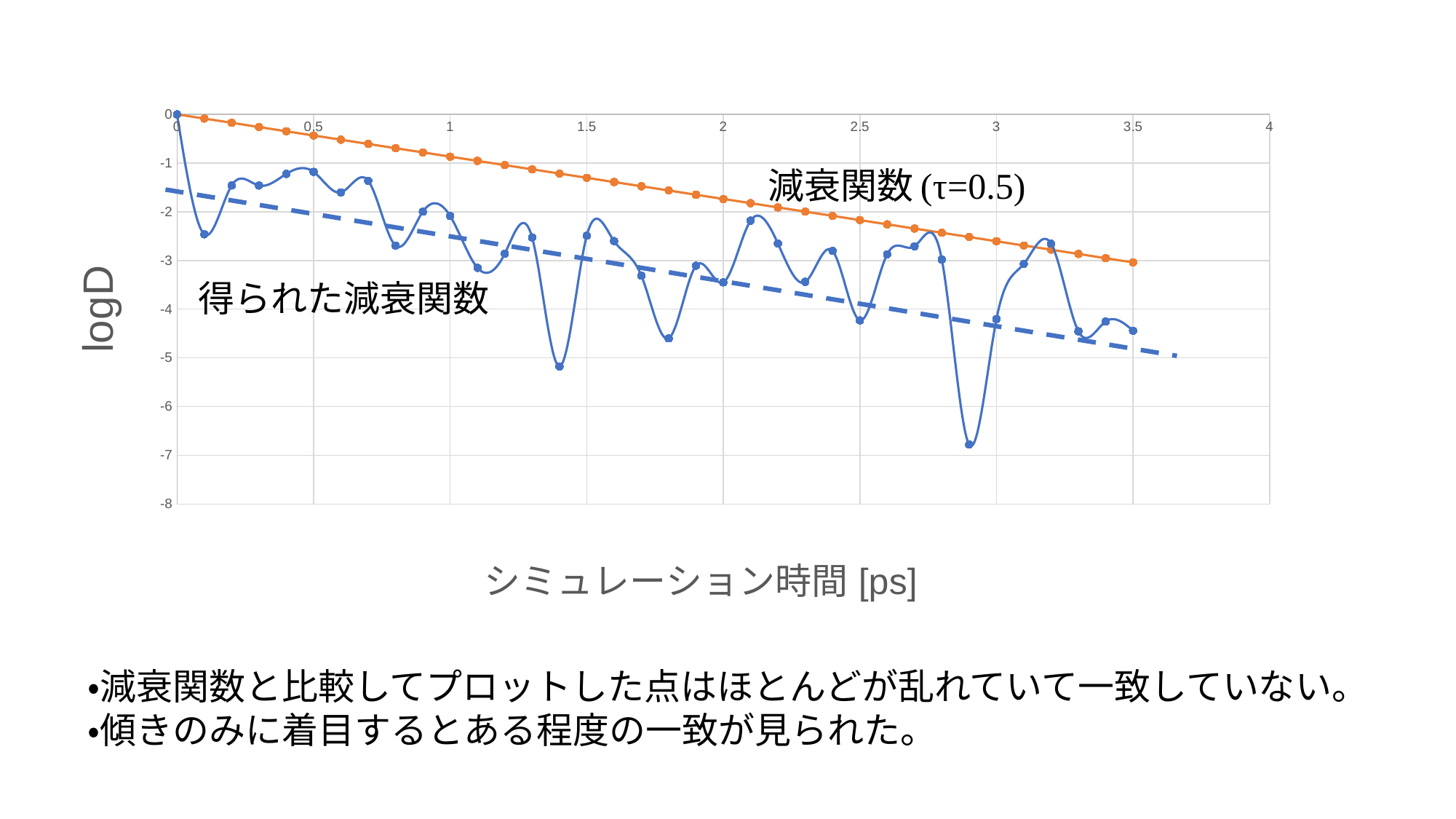

### Chart

| Category | lnφ | log(exp) |
|---|---|---|
・減衰関数と比較してプロットした点はほとんどが乱れていて一致していない。
・傾きのみに着目するとある程度の一致が見られた。